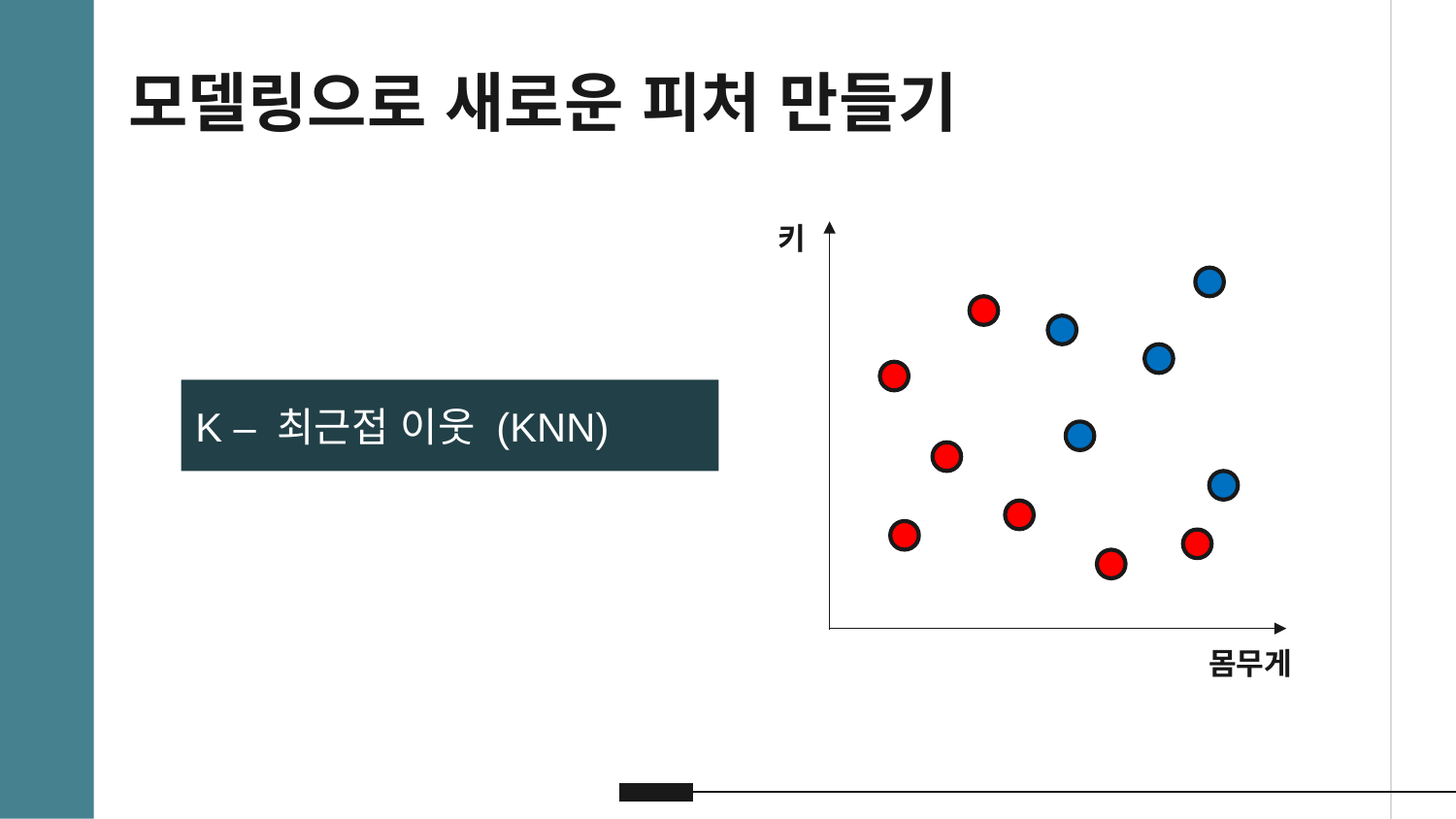

모델링으로 새로운 피처 만들기
키
몸무게

K – 최근접 이웃 (KNN)